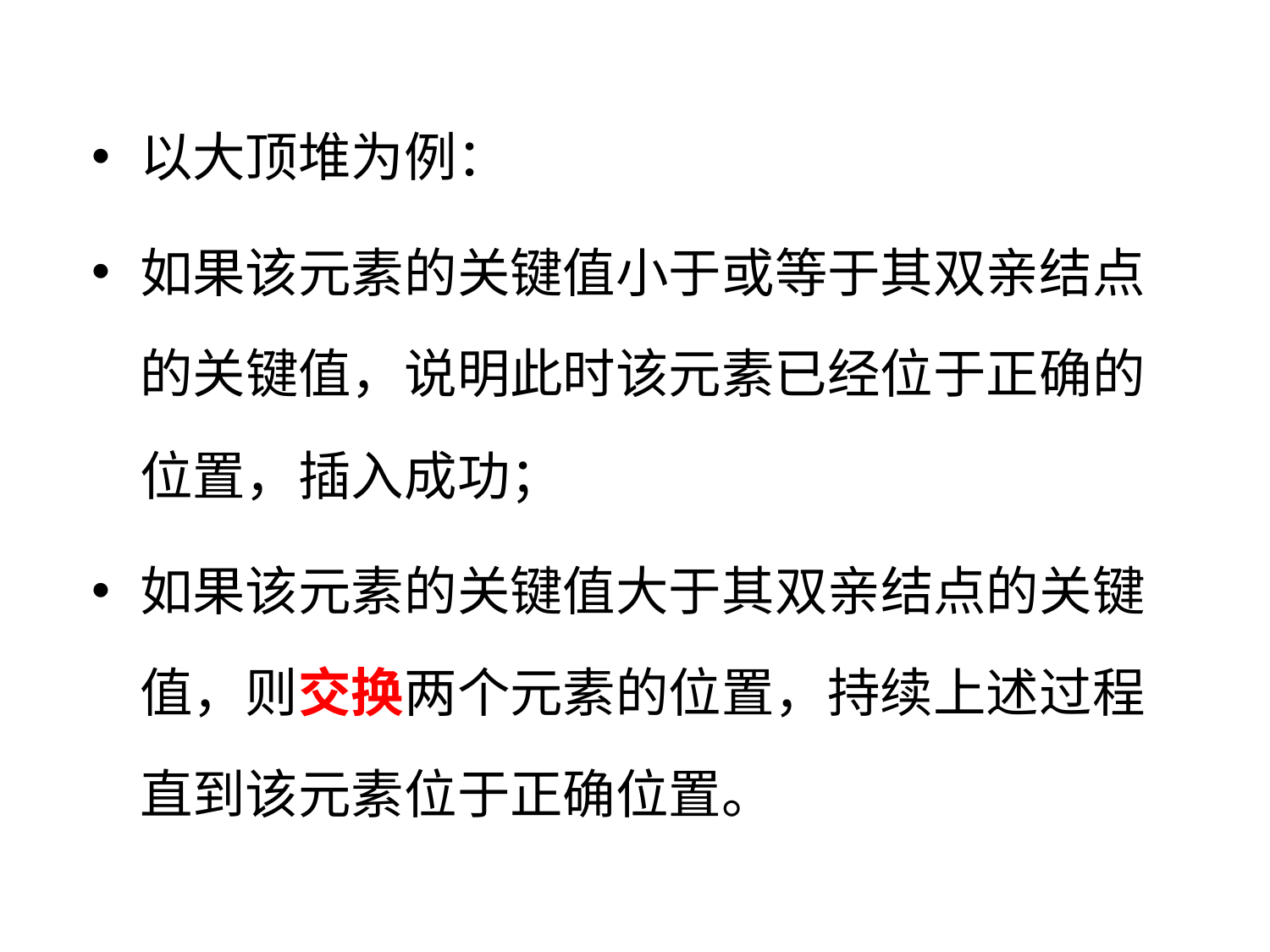

以大顶堆为例：
如果该元素的关键值小于或等于其双亲结点的关键值，说明此时该元素已经位于正确的位置，插入成功；
如果该元素的关键值大于其双亲结点的关键值，则交换两个元素的位置，持续上述过程直到该元素位于正确位置。